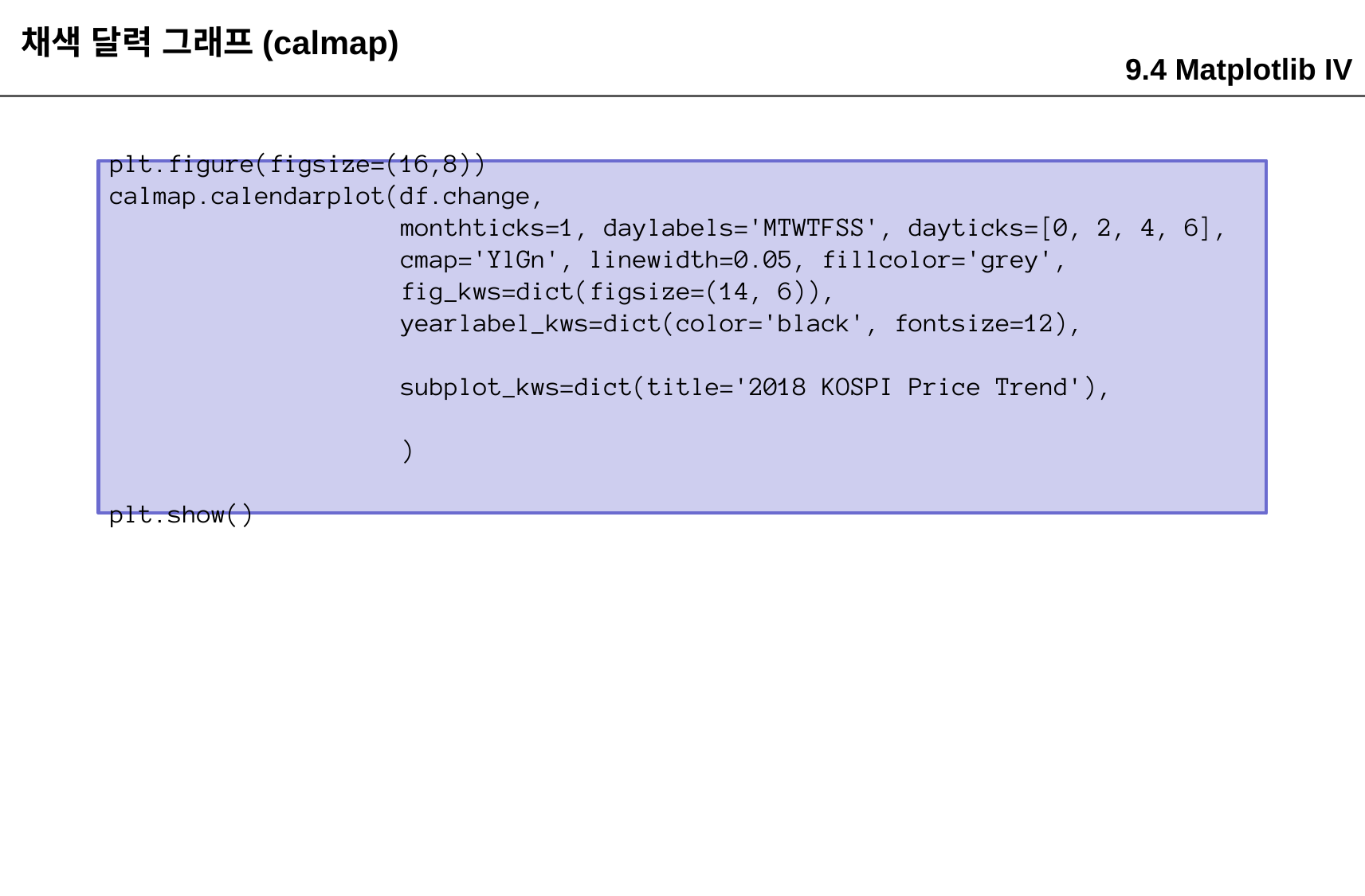

채색 달력 그래프(calmap)
9.4 Matplotlib IV
plt.figure(figsize=(16,8))
calmap.calendarplot(df.change,
                    monthticks=1, daylabels='MTWTFSS', dayticks=[0, 2, 4, 6],
                    cmap='YlGn', linewidth=0.05, fillcolor='grey',
                    fig_kws=dict(figsize=(14, 6)),
                    yearlabel_kws=dict(color='black', fontsize=12),
                    subplot_kws=dict(title='2018 KOSPI Price Trend'),
                    )

plt.show()